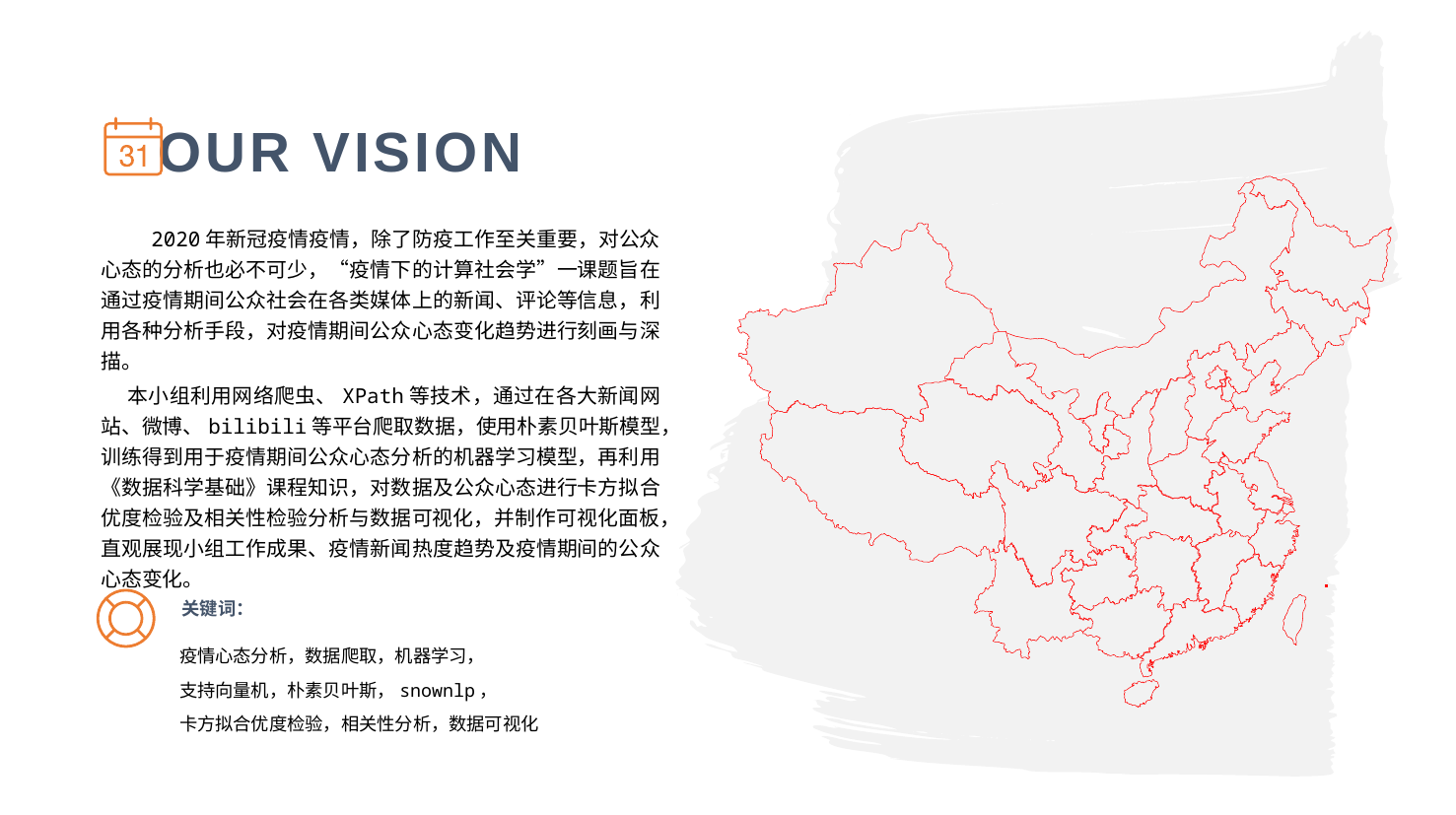

OUR VISION

    2020年新冠疫情疫情，除了防疫工作至关重要，对公众心态的分析也必不可少，“疫情下的计算社会学”一课题旨在通过疫情期间公众社会在各类媒体上的新闻、评论等信息，利用各种分析手段，对疫情期间公众心态变化趋势进行刻画与深描。
    ​本小组利用网络爬虫、XPath等技术，通过在各大新闻网站、微博、bilibili等平台爬取数据，使用朴素贝叶斯模型，训练得到用于疫情期间公众心态分析的机器学习模型，再利用《数据科学基础》课程知识，对数据及公众心态进行卡方拟合优度检验及相关性检验分析与数据可视化，并制作可视化面板，直观展现小组工作成果、疫情新闻热度趋势及疫情期间的公众心态变化。

关键词：
疫情心态分析，数据爬取，机器学习，
支持向量机，朴素贝叶斯，snownlp，
卡方拟合优度检验，相关性分析，数据可视化